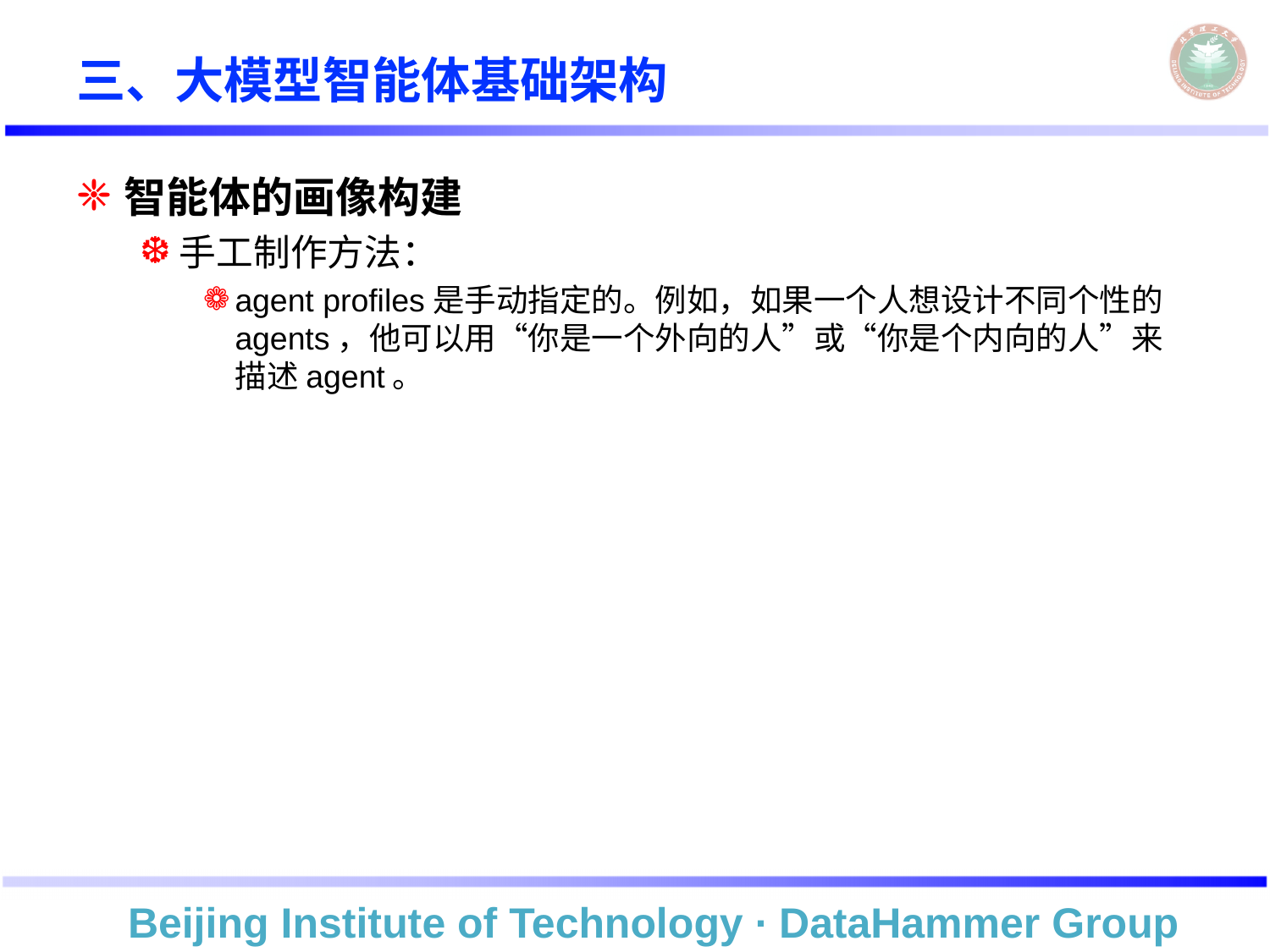

# 三、大模型智能体基础架构
智能体的画像构建
手工制作方法：
agent profiles是手动指定的。例如，如果一个人想设计不同个性的agents，他可以用“你是一个外向的人”或“你是个内向的人”来描述agent。